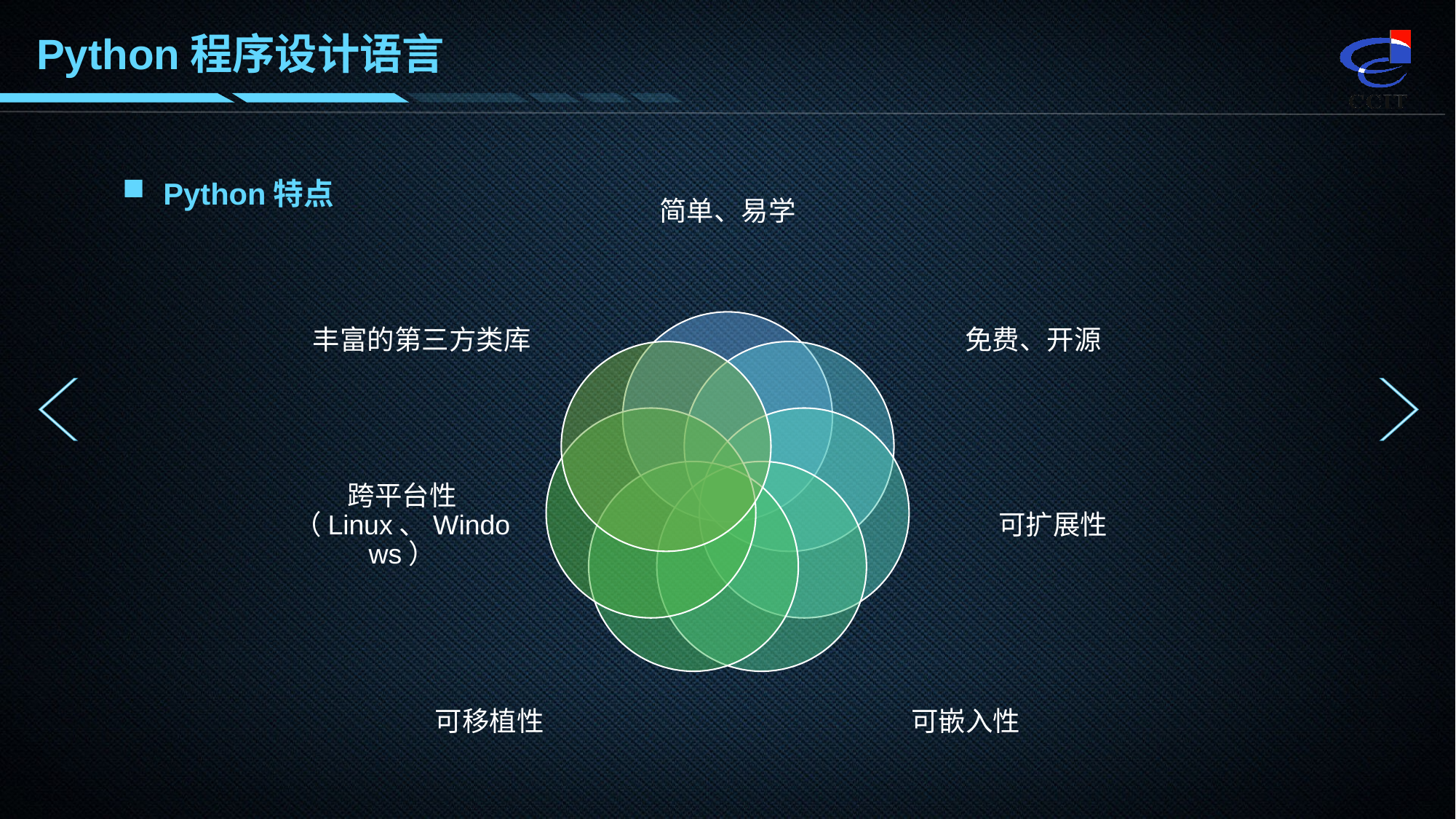

Python程序设计语言

简单、易学
免费、开源
可扩展性
可嵌入性
可移植性
跨平台性（Linux、Windows）
丰富的第三方类库
Python特点